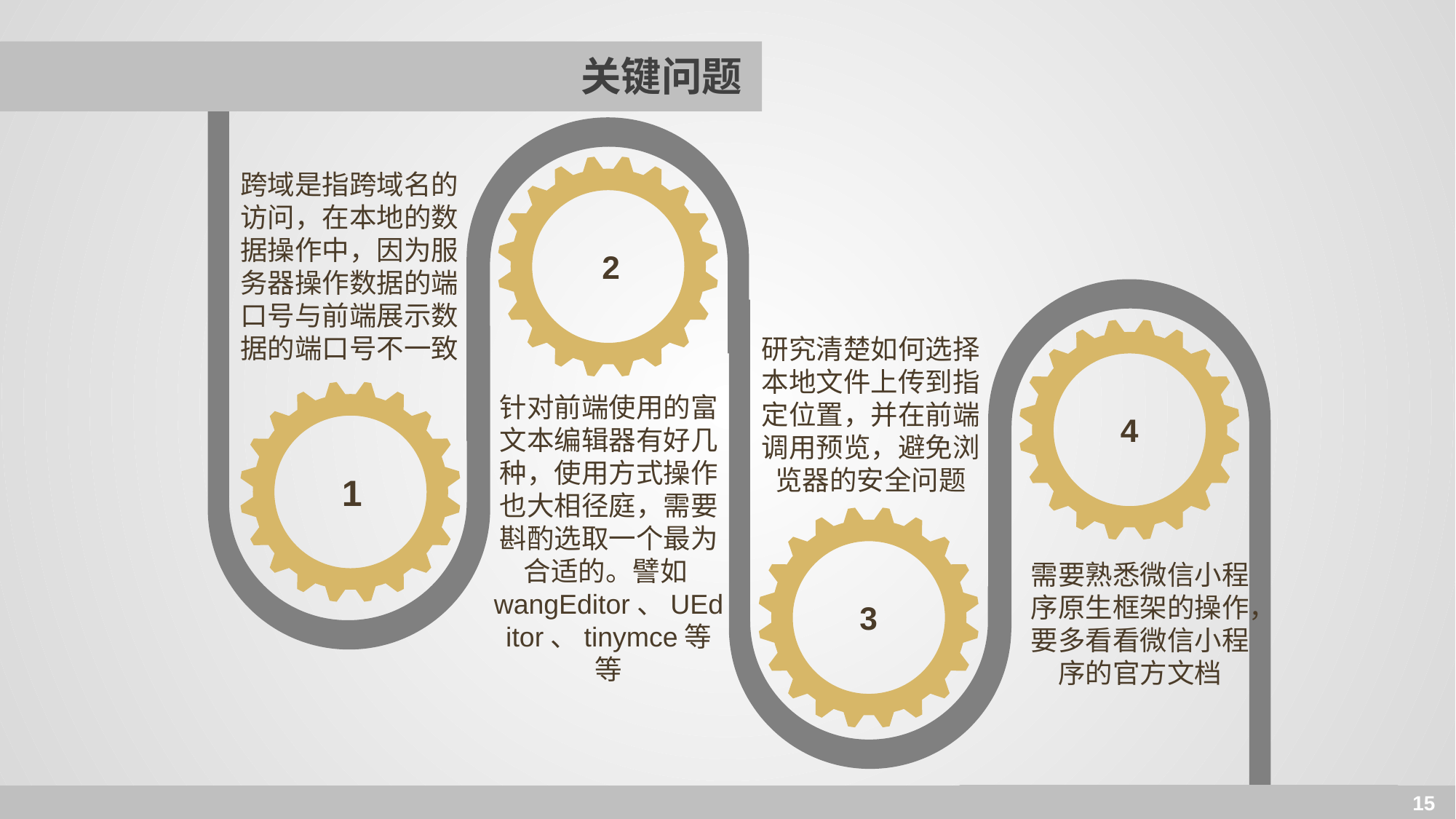

# 关键问题

跨域是指跨域名的访问，在本地的数据操作中，因为服务器操作数据的端口号与前端展示数据的端口号不一致
2

研究清楚如何选择本地文件上传到指定位置，并在前端调用预览，避免浏览器的安全问题

针对前端使用的富文本编辑器有好几种，使用方式操作也大相径庭，需要斟酌选取一个最为合适的。譬如wangEditor、UEditor、tinymce等等
4
1

需要熟悉微信小程序原生框架的操作，要多看看微信小程序的官方文档
3